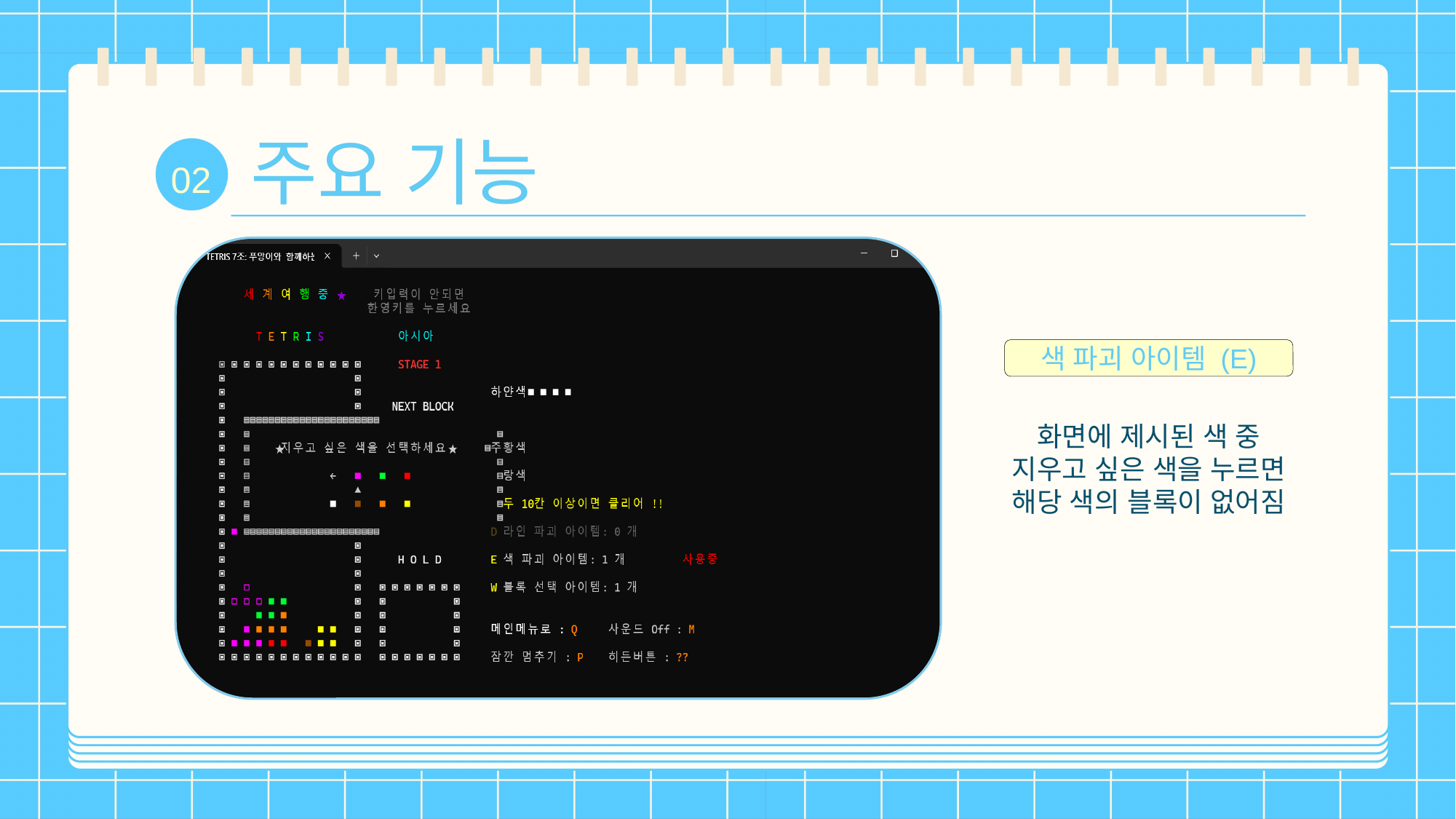

주요 기능
02

색 파괴 아이템 (E)
화면에 제시된 색 중
지우고 싶은 색을 누르면
해당 색의 블록이 없어짐